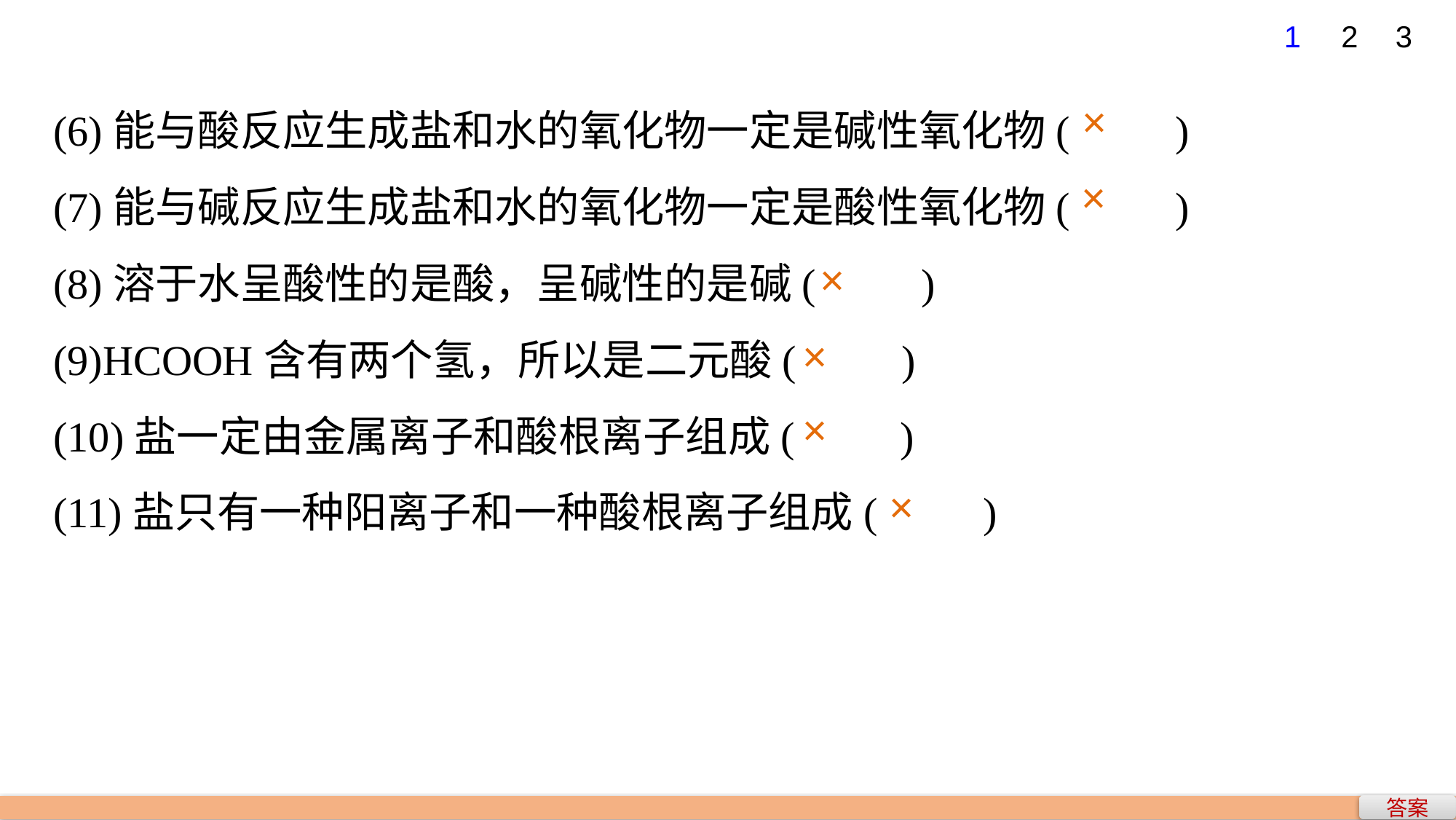

1
2
3
(6)能与酸反应生成盐和水的氧化物一定是碱性氧化物(　　)
(7)能与碱反应生成盐和水的氧化物一定是酸性氧化物(　　)
(8)溶于水呈酸性的是酸，呈碱性的是碱(　　)
(9)HCOOH含有两个氢，所以是二元酸(　　)
(10)盐一定由金属离子和酸根离子组成(　　)
(11)盐只有一种阳离子和一种酸根离子组成(　　)
×
×
×
×
×
×
答案